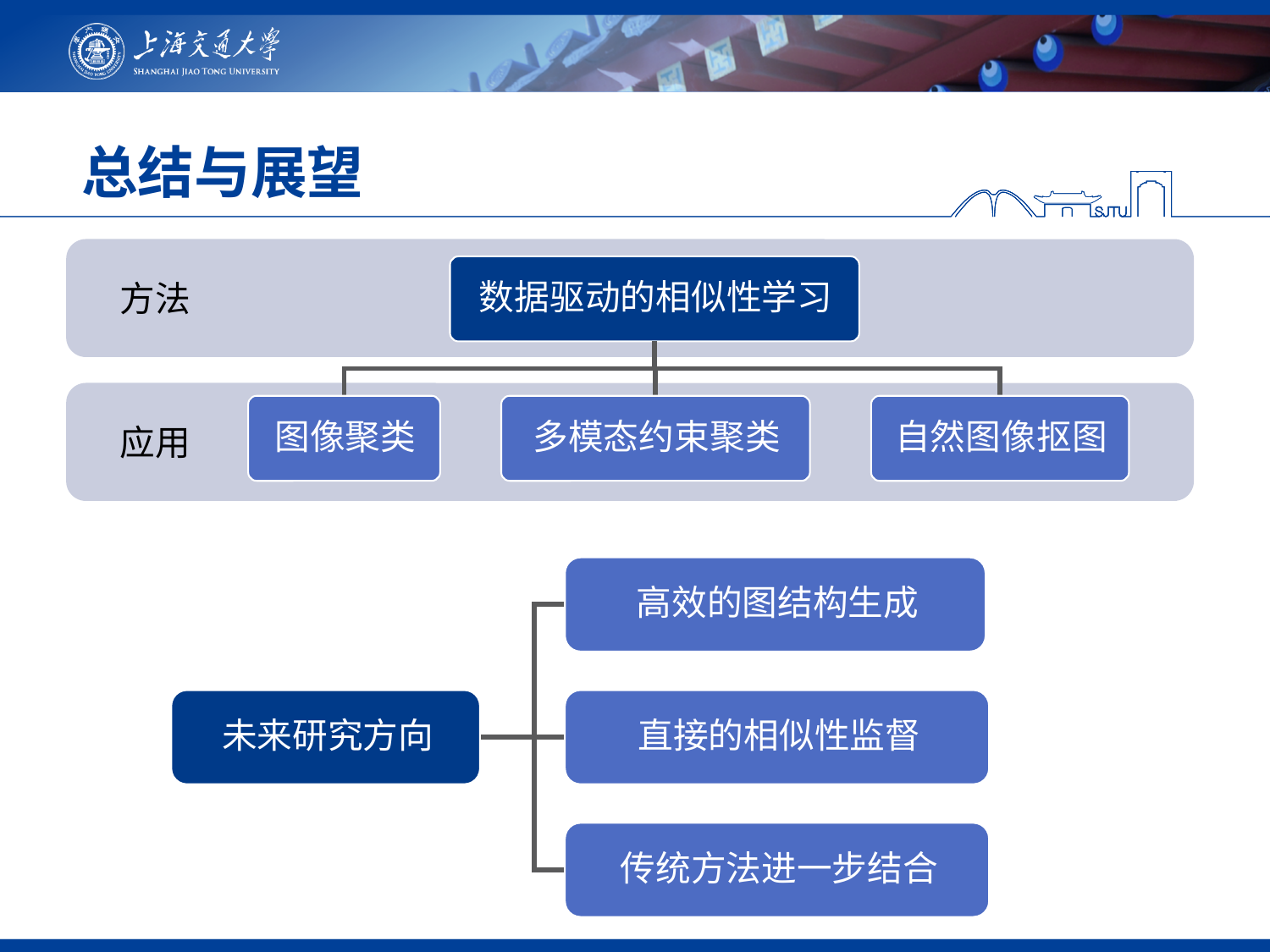

# 总结与展望
数据驱动的相似性学习
图像聚类
多模态约束聚类
自然图像抠图

方法

应用
未来研究方向
高效的图结构生成
直接的相似性监督
传统方法进一步结合